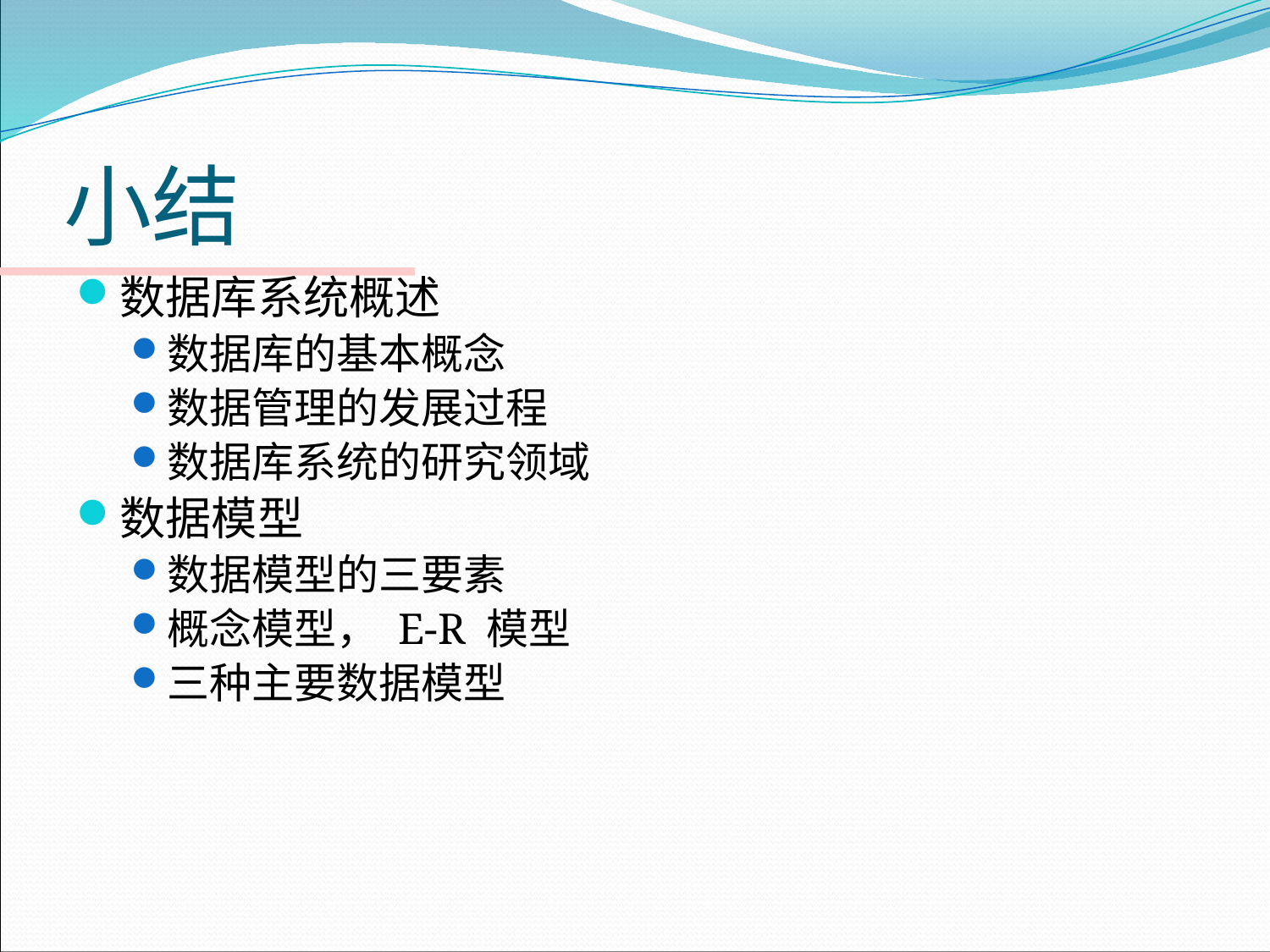

# 小结
数据库系统概述
数据库的基本概念
数据管理的发展过程
数据库系统的研究领域
数据模型
数据模型的三要素
概念模型， E-R 模型
三种主要数据模型
94